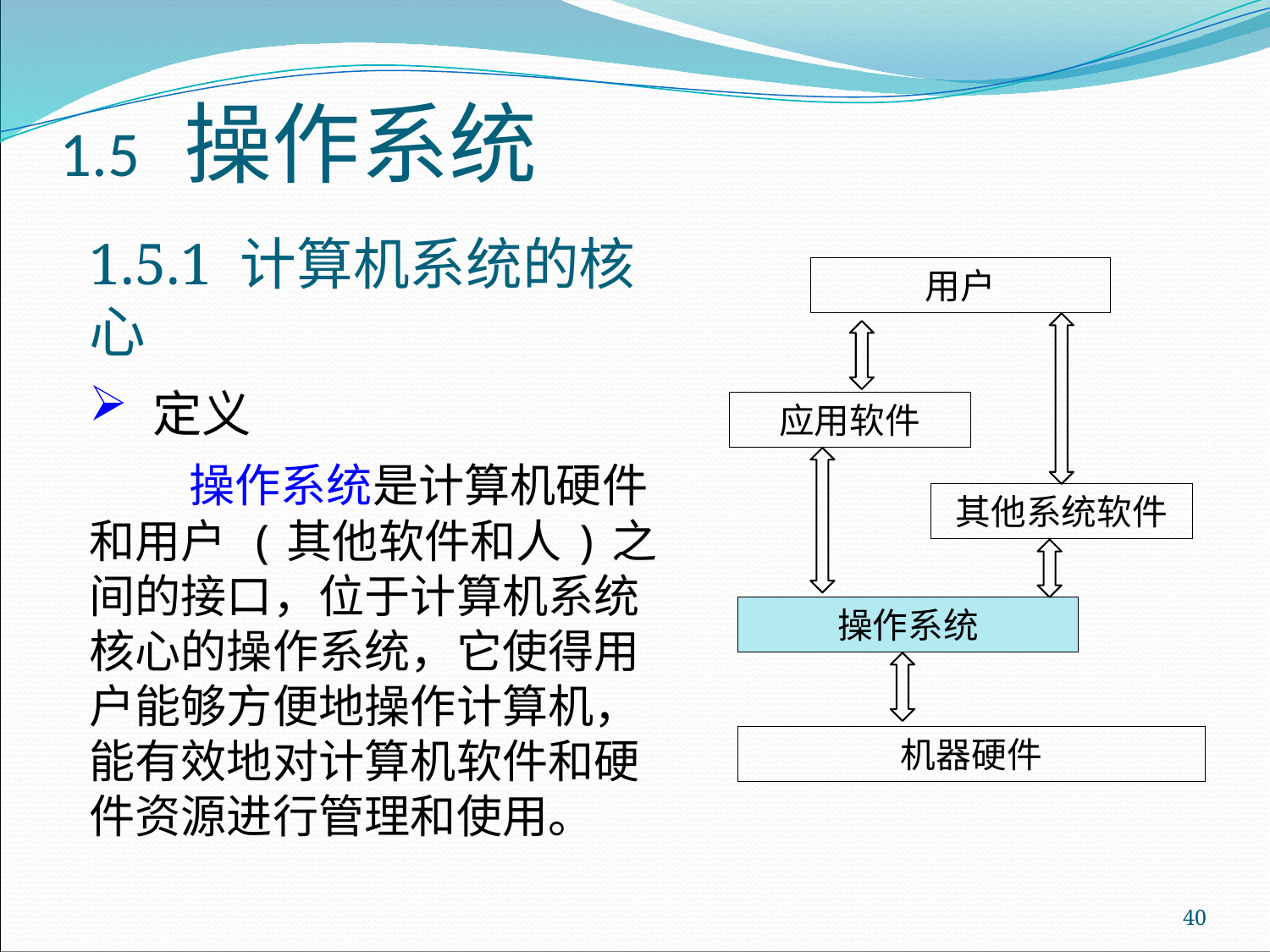

# 1.5  操作系统
1.5.1 计算机系统的核心
定义
        操作系统是计算机硬件和用户 (其他软件和人)之间的接口，位于计算机系统核心的操作系统，它使得用户能够方便地操作计算机，能有效地对计算机软件和硬件资源进行管理和使用。
用户

应用软件

其他系统软件

操作系统

机器硬件
40